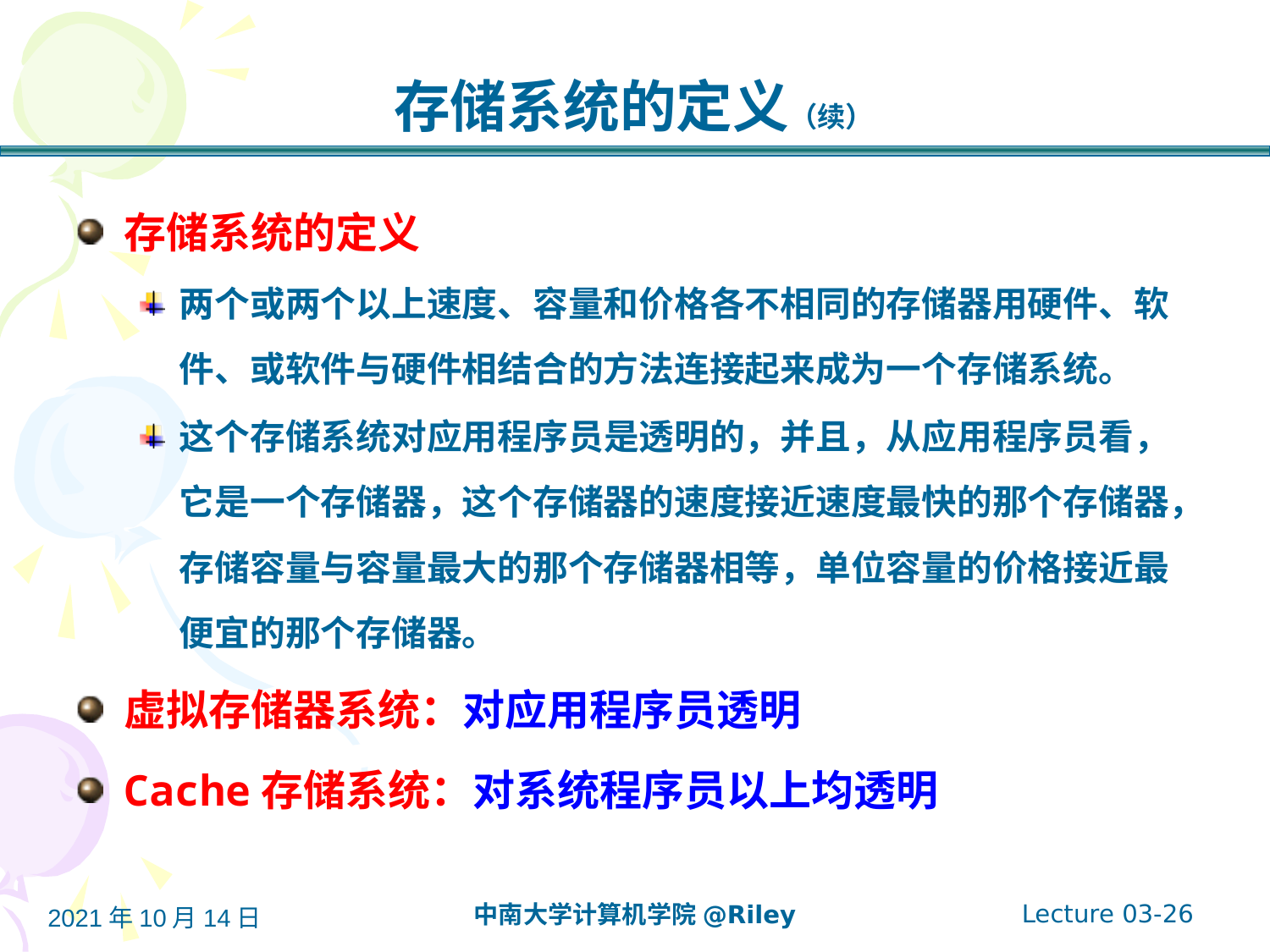

# 存储系统的定义（续）
存储系统的定义
两个或两个以上速度、容量和价格各不相同的存储器用硬件、软件、或软件与硬件相结合的方法连接起来成为一个存储系统。
这个存储系统对应用程序员是透明的，并且，从应用程序员看，它是一个存储器，这个存储器的速度接近速度最快的那个存储器，存储容量与容量最大的那个存储器相等，单位容量的价格接近最便宜的那个存储器。
虚拟存储器系统：对应用程序员透明
Cache存储系统：对系统程序员以上均透明
Lecture 03-26
中南大学计算机学院@Riley
2021年10月14日